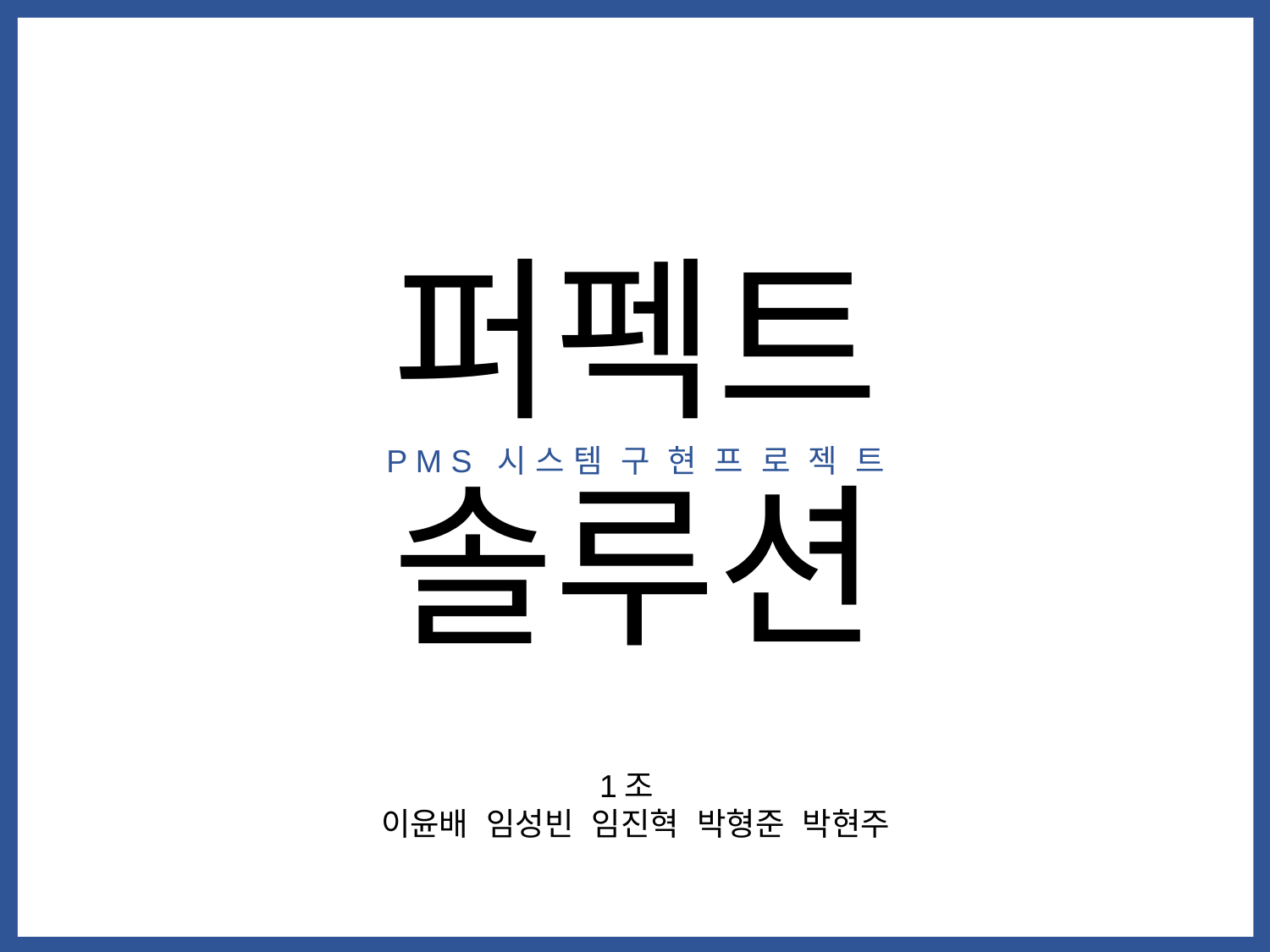

퍼펙트
P M S  시 스 템  구  현  프  로  젝  트
솔루션
1조
이윤배  임성빈  임진혁  박형준  박현주